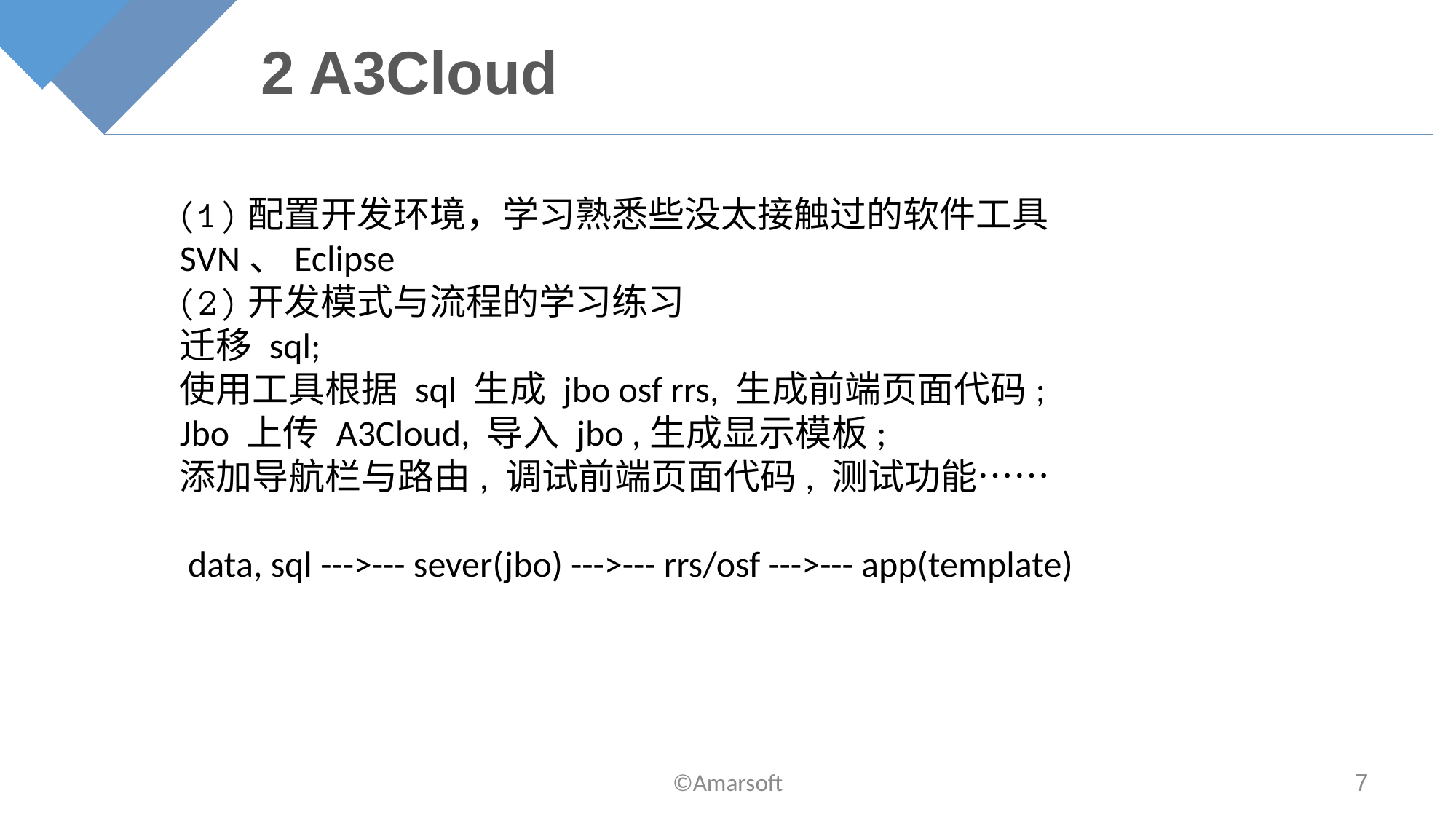

# 2 A3Cloud
(1)配置开发环境，学习熟悉些没太接触过的软件工具 SVN、Eclipse
(2)开发模式与流程的学习练习
迁移 sql;
使用工具根据 sql 生成 jbo osf rrs, 生成前端页面代码;
Jbo 上传 A3Cloud, 导入 jbo ,生成显示模板;
添加导航栏与路由, 调试前端页面代码, 测试功能……

 data, sql --->--- sever(jbo) --->--- rrs/osf --->--- app(template)
©Amarsoft
7